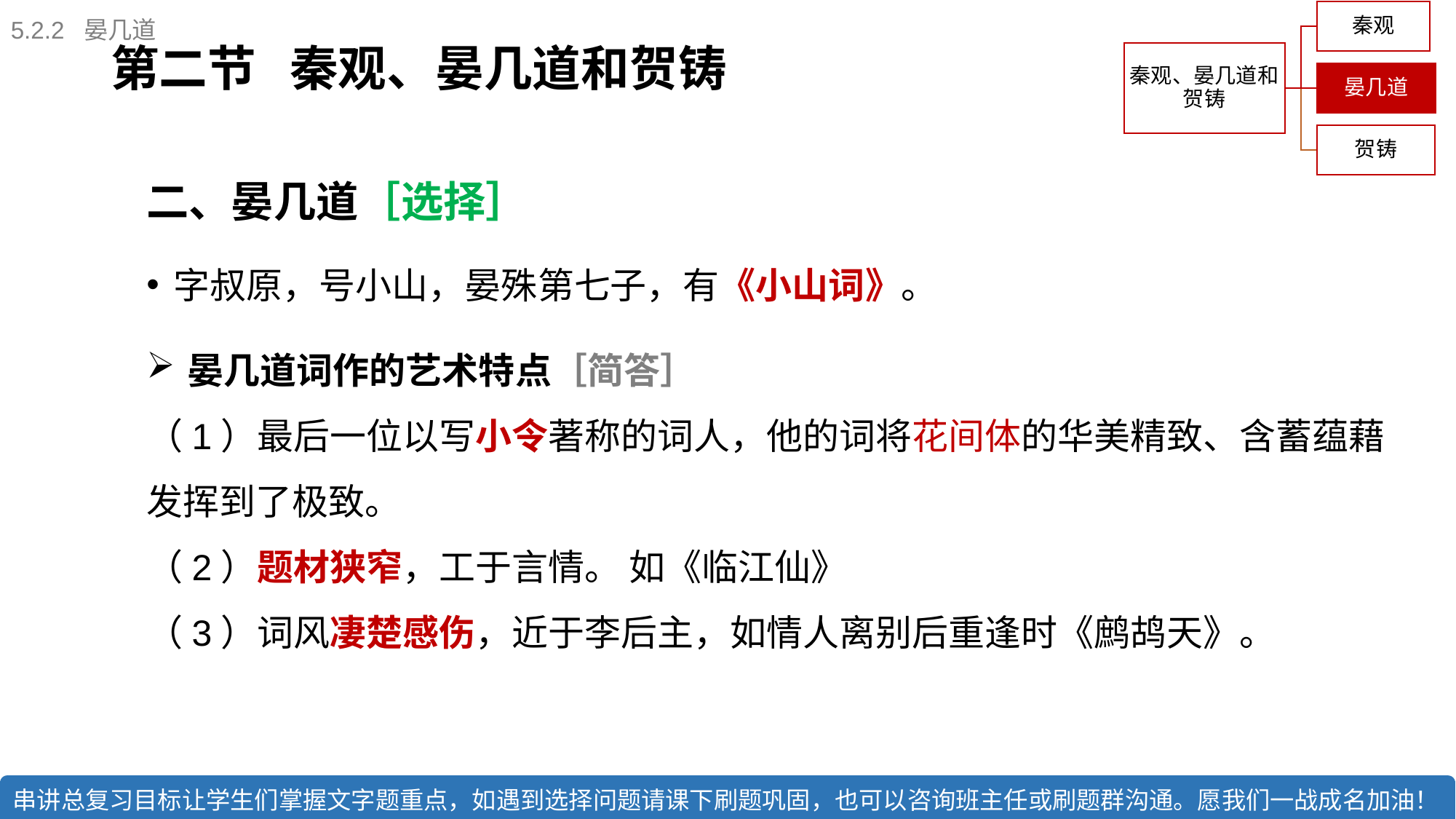

秦观、晏几道和贺铸
秦观
晏几道
贺铸
5.2.2  晏几道
# 第二节   秦观、晏几道和贺铸
二、晏几道［选择］
字叔原，号小山，晏殊第七子，有《小山词》。

晏几道词作的艺术特点［简答］
（1）最后一位以写小令著称的词人，他的词将花间体的华美精致、含蓄蕴藉发挥到了极致。
（2）题材狭窄，工于言情。 如《临江仙》
（3）词风凄楚感伤，近于李后主，如情人离别后重逢时《鹧鸪天》。